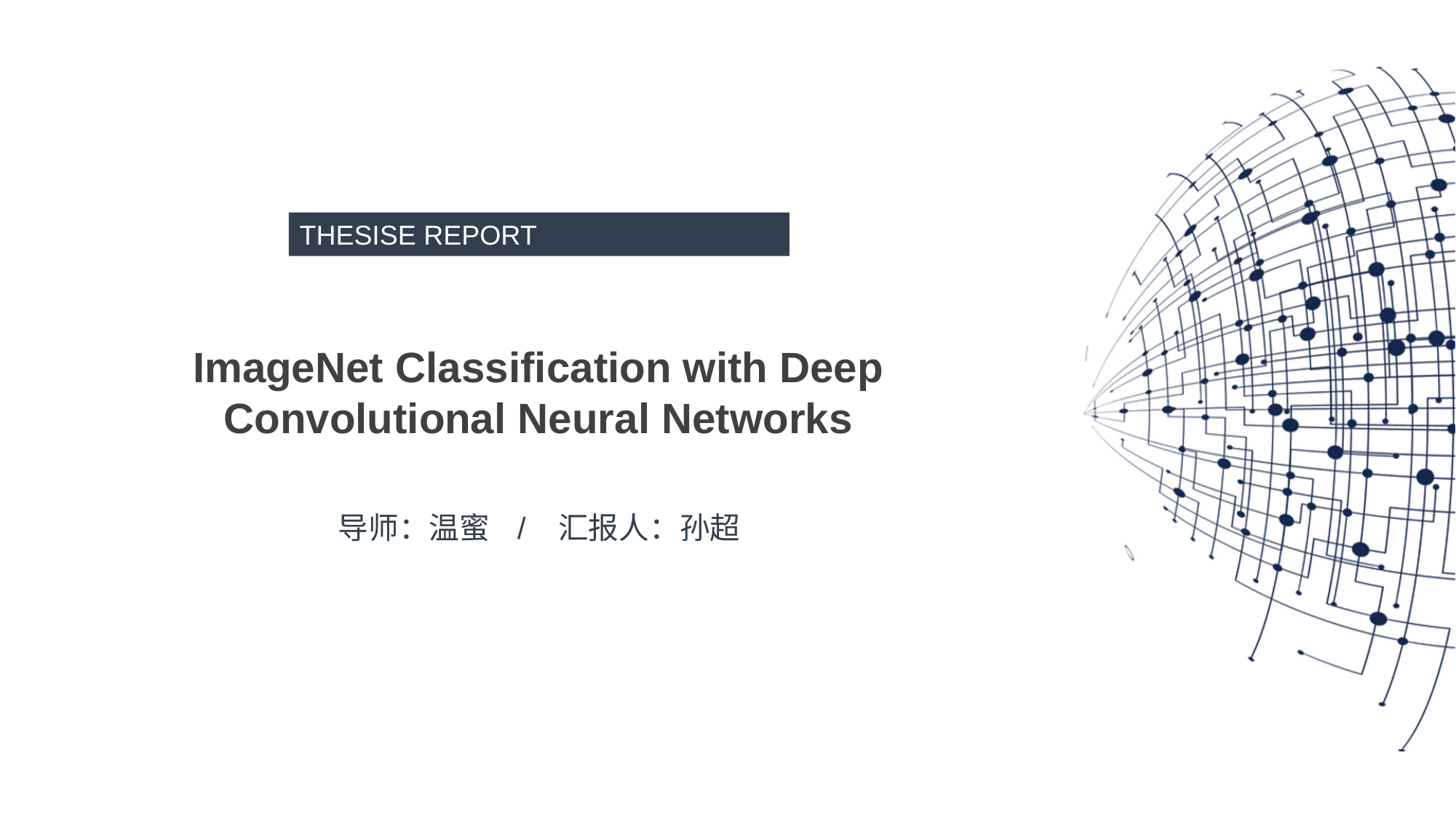

THESISE REPORT
ImageNet Classification with Deep Convolutional Neural Networks
导师：温蜜   /   汇报人：孙超